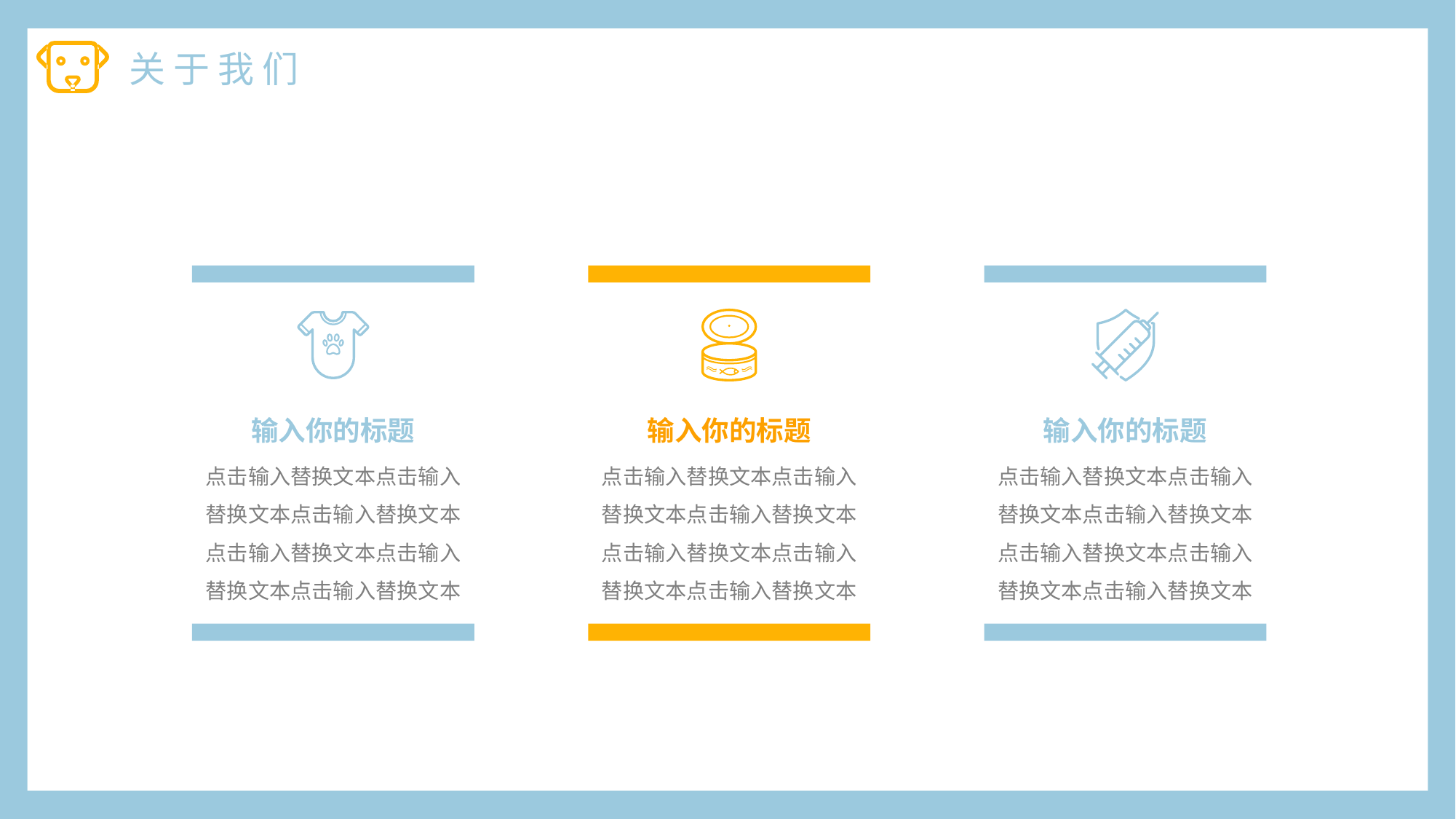

关 于 我 们

输入你的标题
点击输入替换文本点击输入替换文本点击输入替换文本点击输入替换文本点击输入替换文本点击输入替换文本

输入你的标题
点击输入替换文本点击输入替换文本点击输入替换文本点击输入替换文本点击输入替换文本点击输入替换文本

输入你的标题
点击输入替换文本点击输入替换文本点击输入替换文本点击输入替换文本点击输入替换文本点击输入替换文本